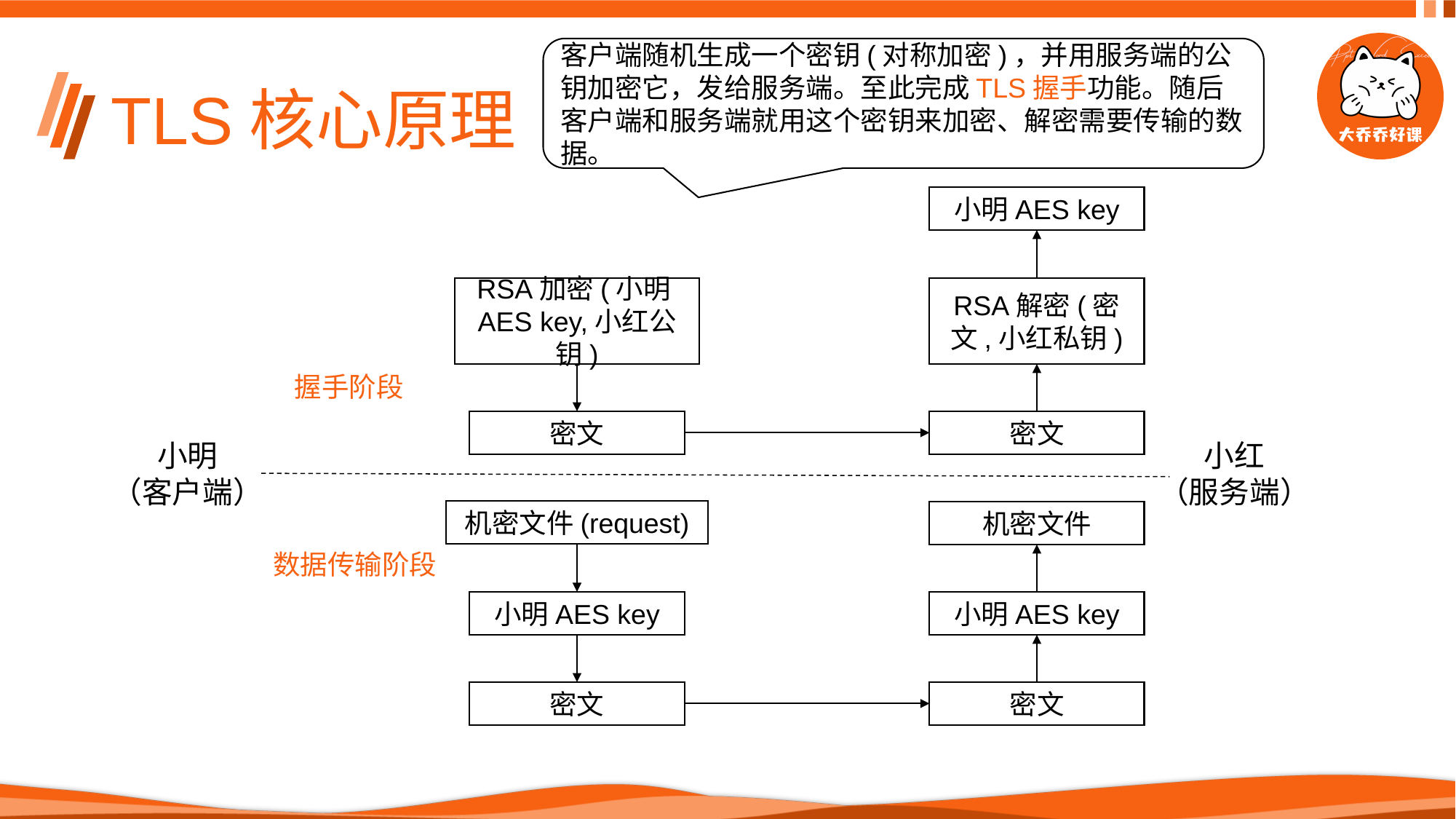

客户端随机生成一个密钥(对称加密)，并用服务端的公钥加密它，发给服务端。至此完成TLS握手功能。随后客户端和服务端就用这个密钥来加密、解密需要传输的数据。
# TLS核心原理
小明AES key
RSA加密(小明AES key,小红公钥)
RSA解密(密文,小红私钥)
握手阶段
密文
密文
小明
（客户端）
小红
（服务端）
机密文件(request)
机密文件
数据传输阶段
小明AES key
小明AES key
密文
密文